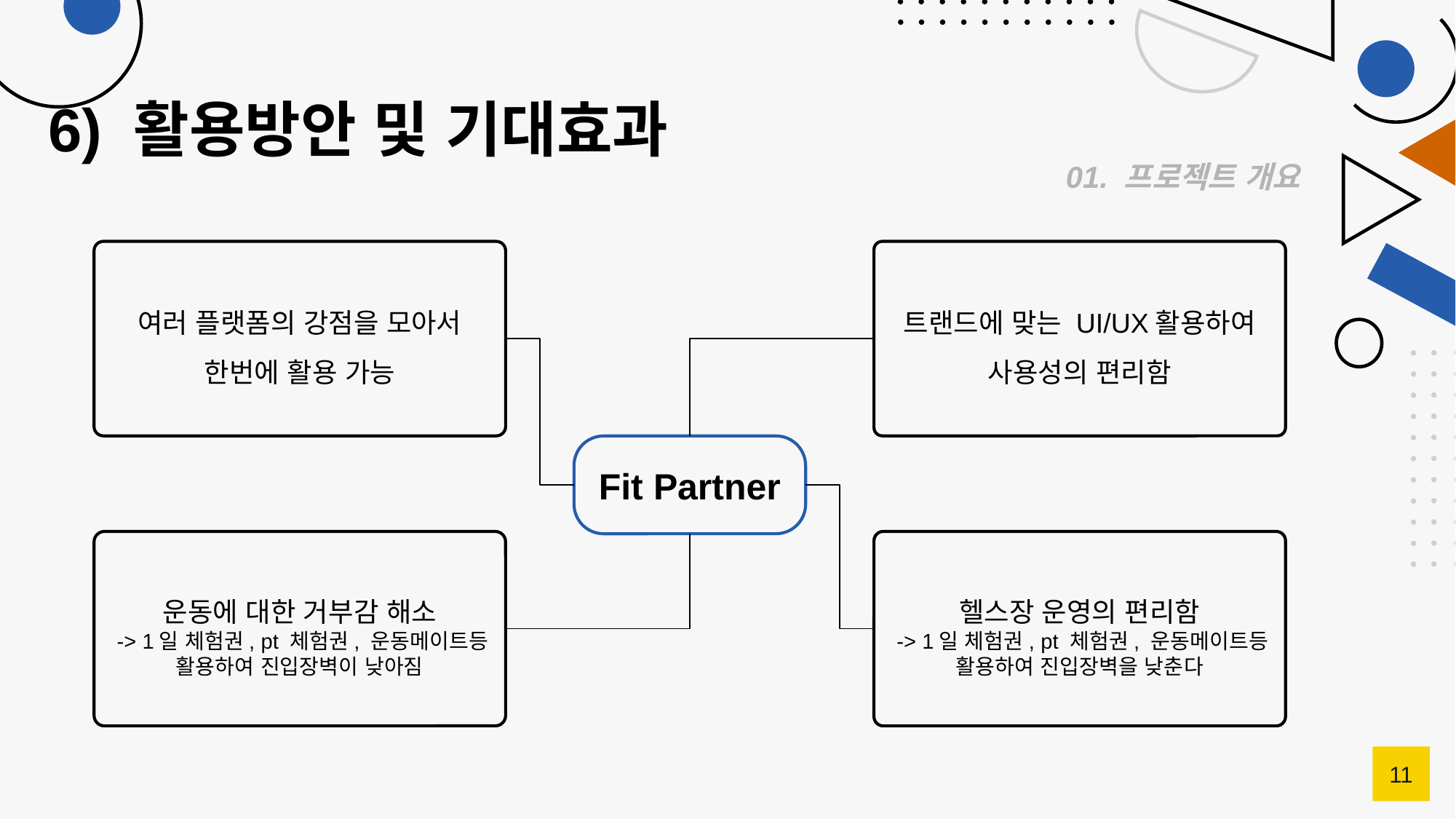

# 6) 활용방안 및 기대효과
01. 프로젝트 개요

트랜드에 맞는 UI/UX활용하여 사용성의 편리함
여러 플랫폼의 강점을 모아서 한번에 활용 가능
Fit Partner
운동에 대한 거부감 해소
 -> 1일 체험권, pt 체험권, 운동메이트등 활용하여 진입장벽이 낮아짐
헬스장 운영의 편리함
 -> 1일 체험권, pt 체험권, 운동메이트등 활용하여 진입장벽을 낮춘다
11